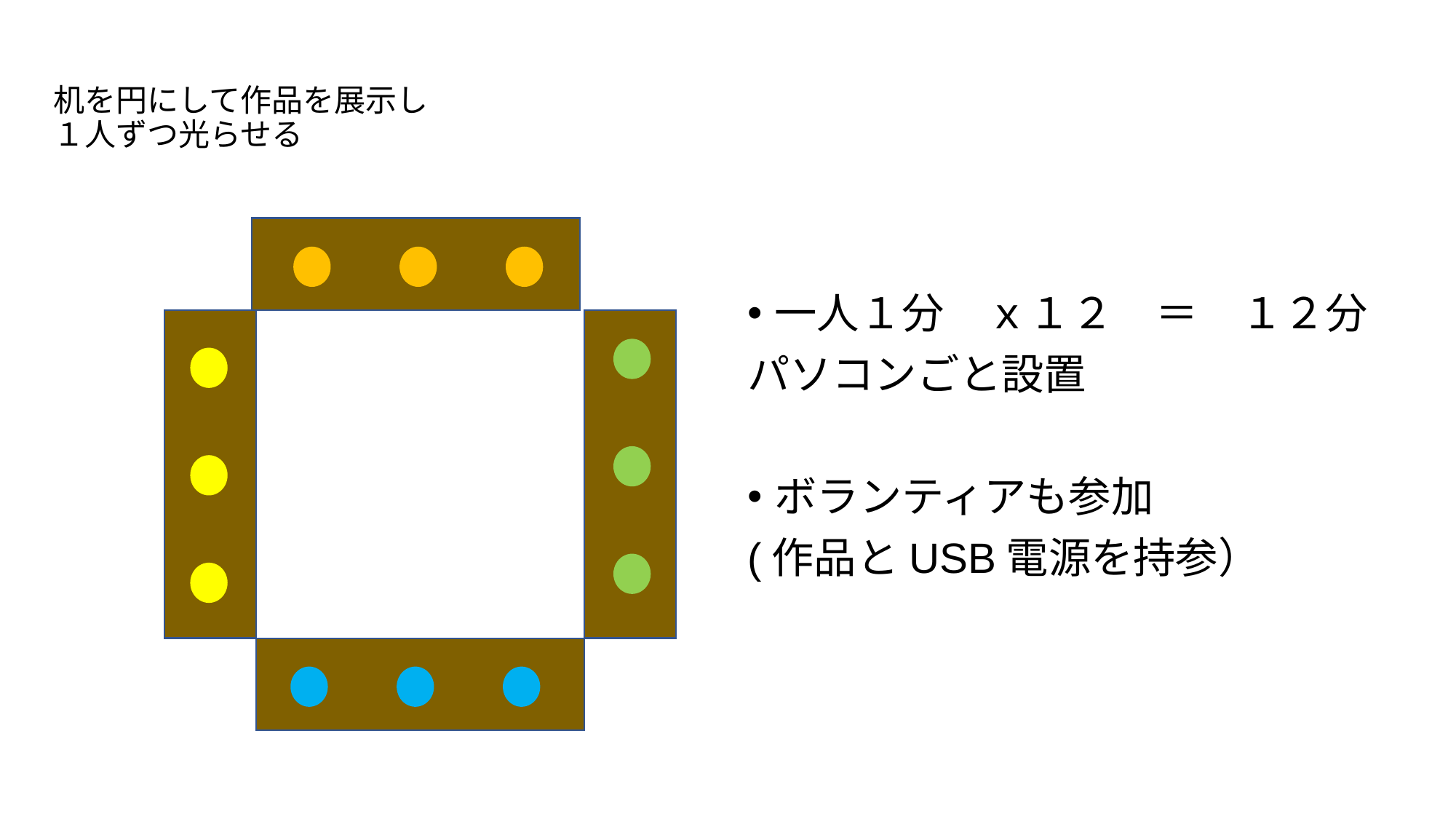

# 机を円にして作品を展示し １人ずつ光らせる

一人１分　ｘ１２　＝　１２分
パソコンごと設置

ボランティアも参加
(作品とUSB電源を持参）